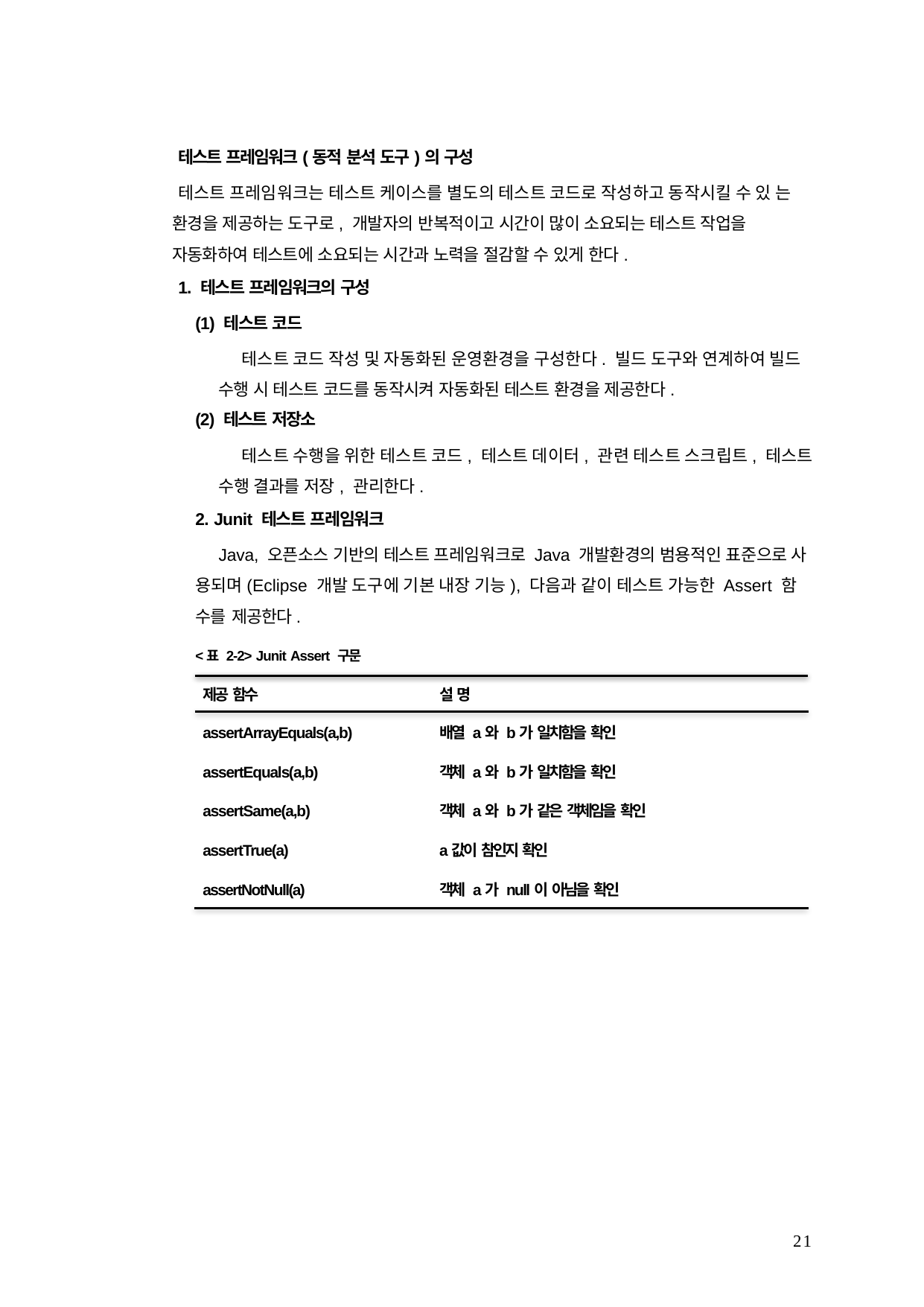

테스트 프레임워크(동적 분석 도구)의 구성
테스트 프레임워크는 테스트 케이스를 별도의 테스트 코드로 작성하고 동작시킬 수 있 는 환경을 제공하는 도구로, 개발자의 반복적이고 시간이 많이 소요되는 테스트 작업을 자동화하여 테스트에 소요되는 시간과 노력을 절감할 수 있게 한다.

1. 테스트 프레임워크의 구성

(1) 테스트 코드
테스트 코드 작성 및 자동화된 운영환경을 구성한다. 빌드 도구와 연계하여 빌드 수행 시 테스트 코드를 동작시켜 자동화된 테스트 환경을 제공한다.

(2) 테스트 저장소
테스트 수행을 위한 테스트 코드, 테스트 데이터, 관련 테스트 스크립트, 테스트 수행 결과를 저장, 관리한다.

2. Junit 테스트 프레임워크
Java, 오픈소스 기반의 테스트 프레임워크로 Java 개발환경의 범용적인 표준으로 사 용되며(Eclipse 개발 도구에 기본 내장 기능), 다음과 같이 테스트 가능한 Assert 함 수를 제공한다.

<표 2-2> Junit Assert 구문

제공 함수	설 명

assertArrayEquals(a,b)	배열 a와 b가 일치함을 확인
assertEquals(a,b)	객체 a와 b가 일치함을 확인
assertSame(a,b)	객체 a와 b가 같은 객체임을 확인
assertTrue(a)	a값이 참인지 확인
assertNotNull(a)	객체 a가 null이 아님을 확인

21